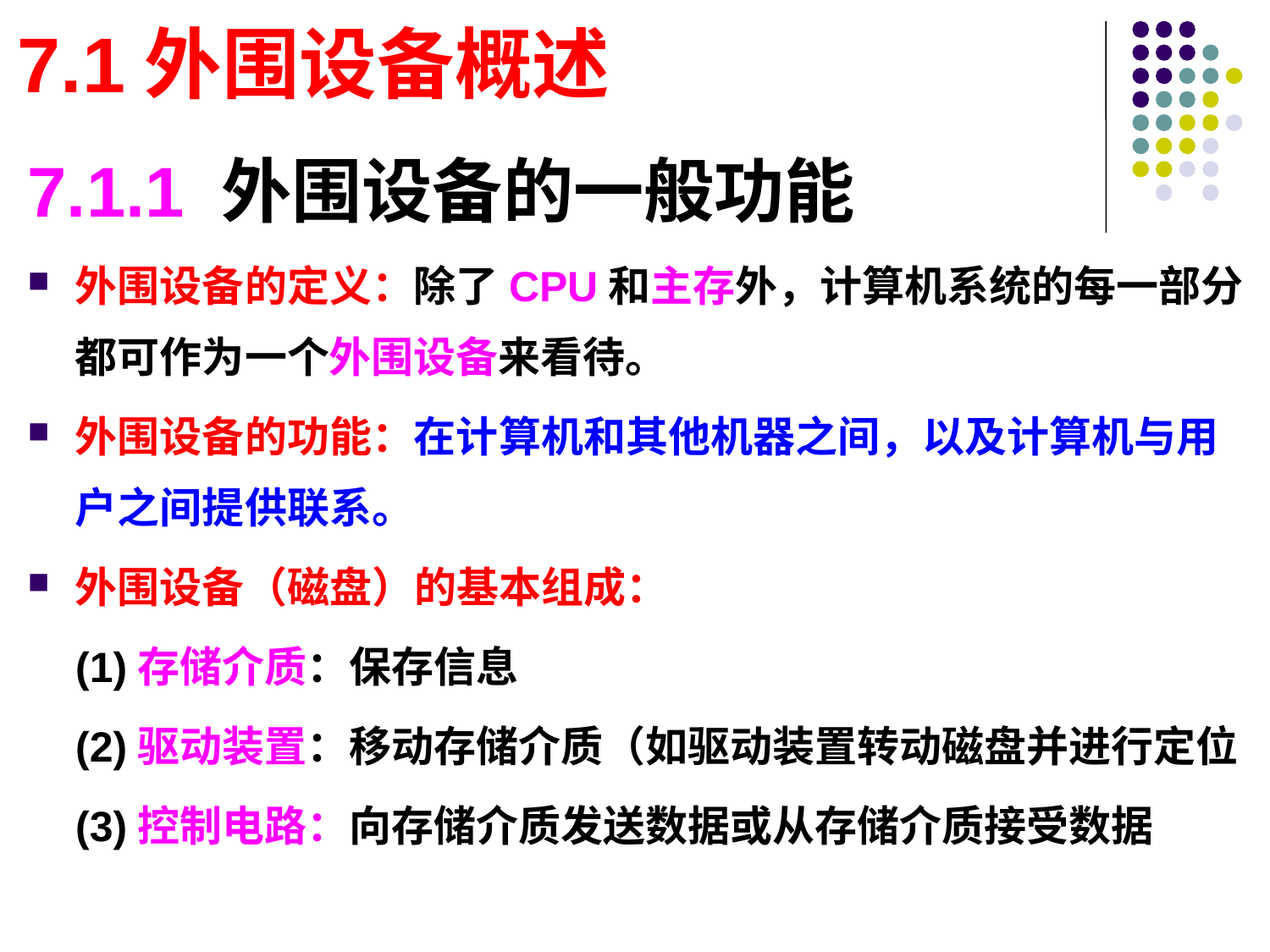

# 7.1外围设备概述
7.1.1 外围设备的一般功能
外围设备的定义：除了CPU和主存外，计算机系统的每一部分都可作为一个外围设备来看待。
外围设备的功能：在计算机和其他机器之间，以及计算机与用户之间提供联系。
外围设备（磁盘）的基本组成：
(1)存储介质：保存信息
(2)驱动装置：移动存储介质（如驱动装置转动磁盘并进行定位
(3)控制电路：向存储介质发送数据或从存储介质接受数据

3